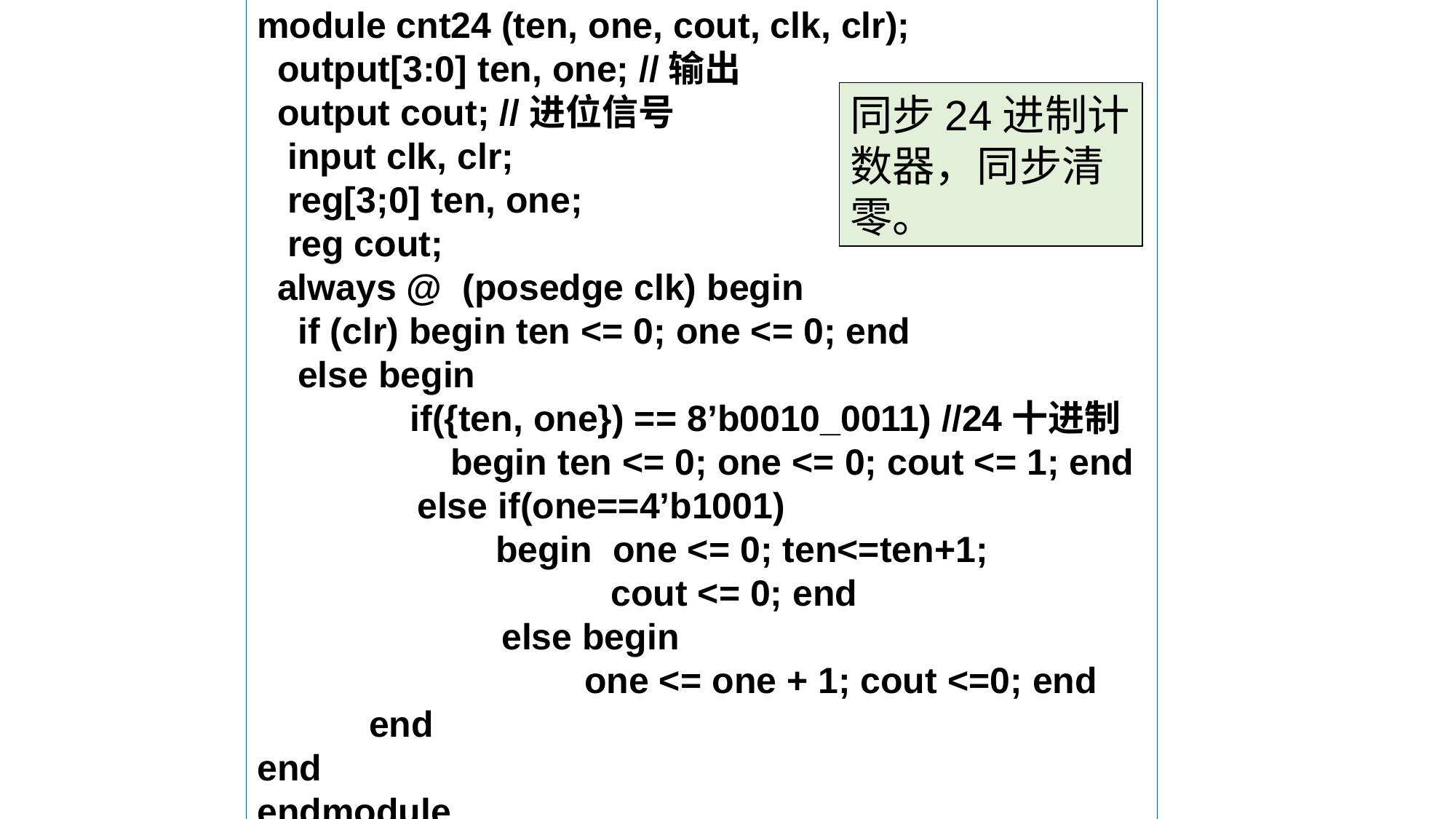

module cnt24 (ten, one, cout, clk, clr);
  output[3:0] ten, one; //输出
  output cout; //进位信号
   input clk, clr;
   reg[3;0] ten, one;
   reg cout;
  always @  (posedge clk) begin
    if (clr) begin ten <= 0; one <= 0; end
    else begin
               if({ten, one}) == 8’b0010_0011) //24十进制
                   begin ten <= 0; one <= 0; cout <= 1; end
	     else if(one==4’b1001)
		  begin  one <= 0; ten<=ten+1;
	                        cout <= 0; end
                        else begin
			one <= one + 1; cout <=0; end
           end
end
endmodule
同步24进制计数器，同步清零。